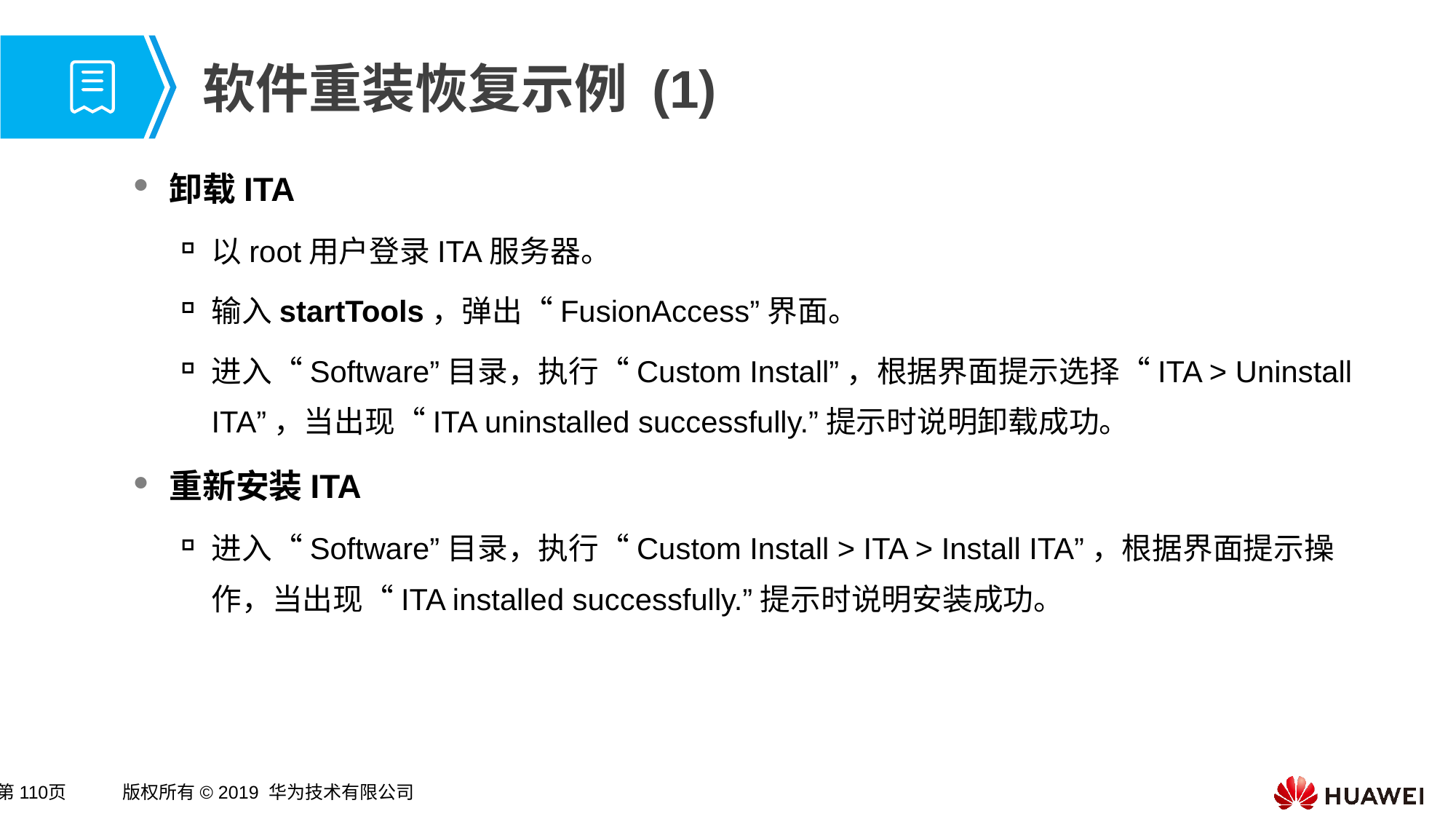

# 软件重装恢复示例 (1)

卸载ITA
以root用户登录ITA服务器。
输入startTools，弹出“FusionAccess”界面。
进入“Software”目录，执行“Custom Install”，根据界面提示选择“ITA > Uninstall ITA”，当出现“ITA uninstalled successfully.”提示时说明卸载成功。
重新安装ITA
进入“Software”目录，执行“Custom Install > ITA > Install ITA”，根据界面提示操作，当出现“ITA installed successfully.”提示时说明安装成功。